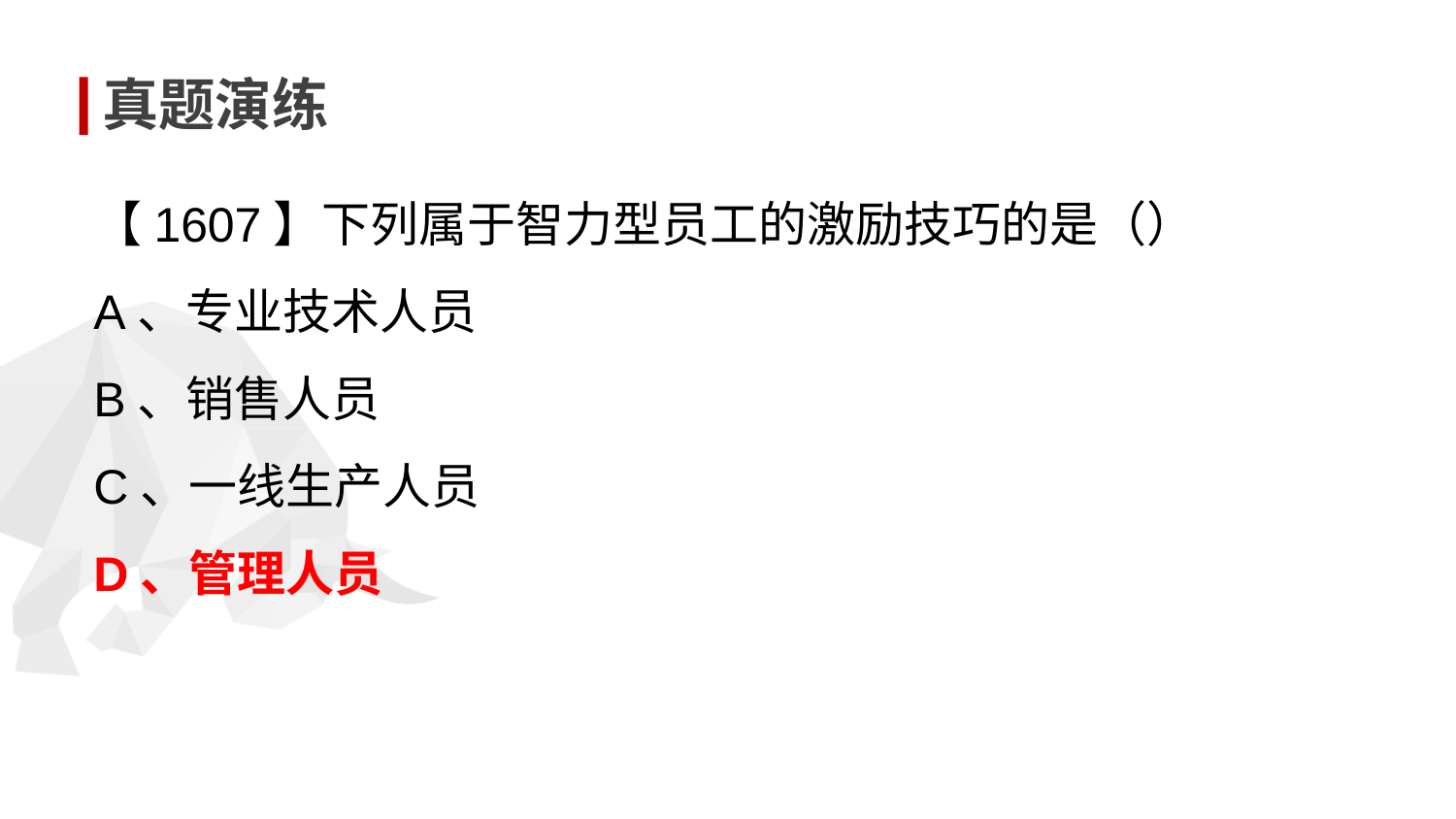

真题演练
【1607】下列属于智力型员工的激励技巧的是（）
A、专业技术人员
B、销售人员
C、一线生产人员
D、管理人员